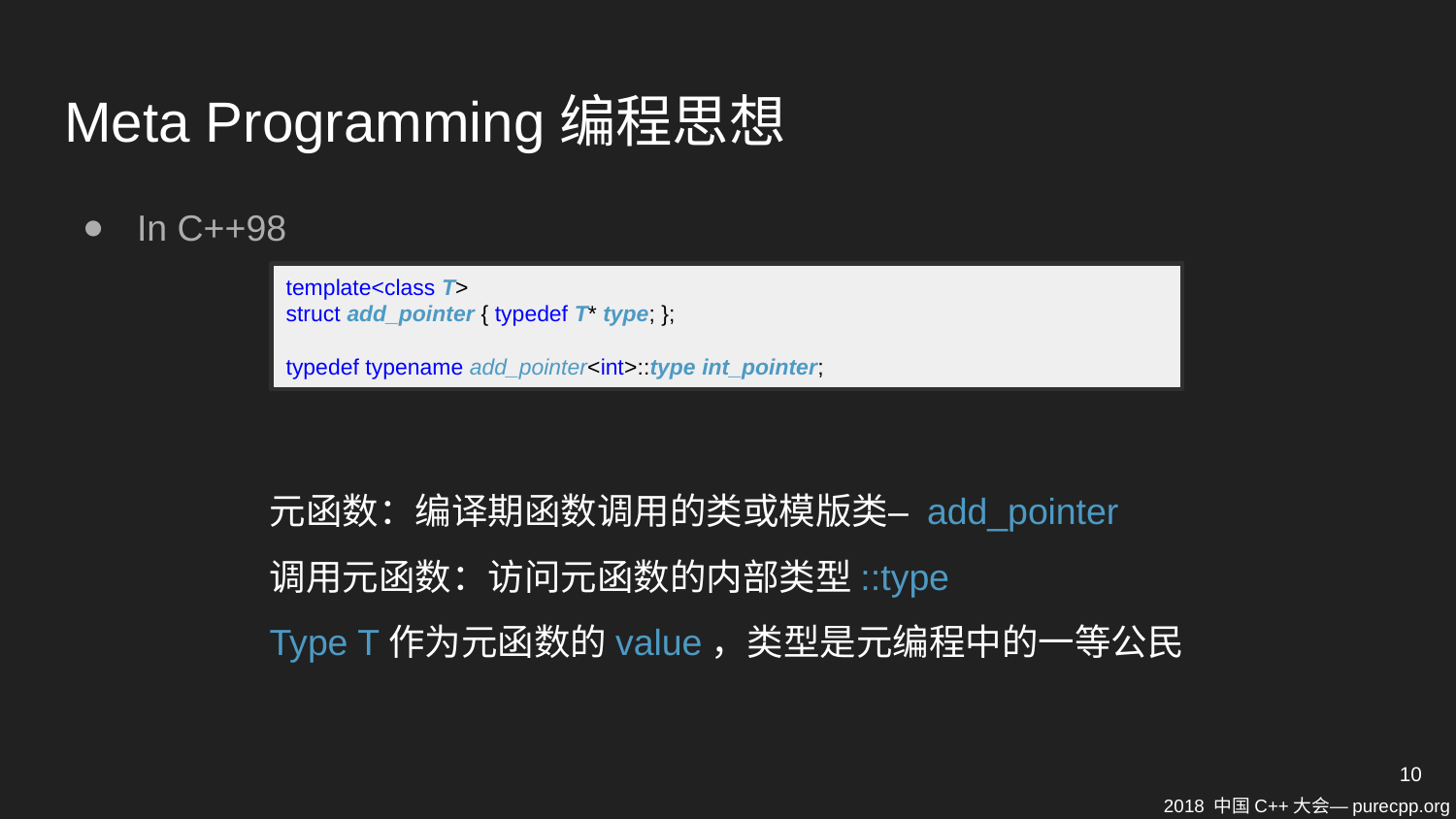

# Meta Programming编程思想
In C++98
template<class T>
struct add_pointer { typedef T* type; };

typedef typename add_pointer<int>::type int_pointer;
元函数：编译期函数调用的类或模版类– add_pointer
调用元函数：访问元函数的内部类型::type
Type T作为元函数的value，类型是元编程中的一等公民
10